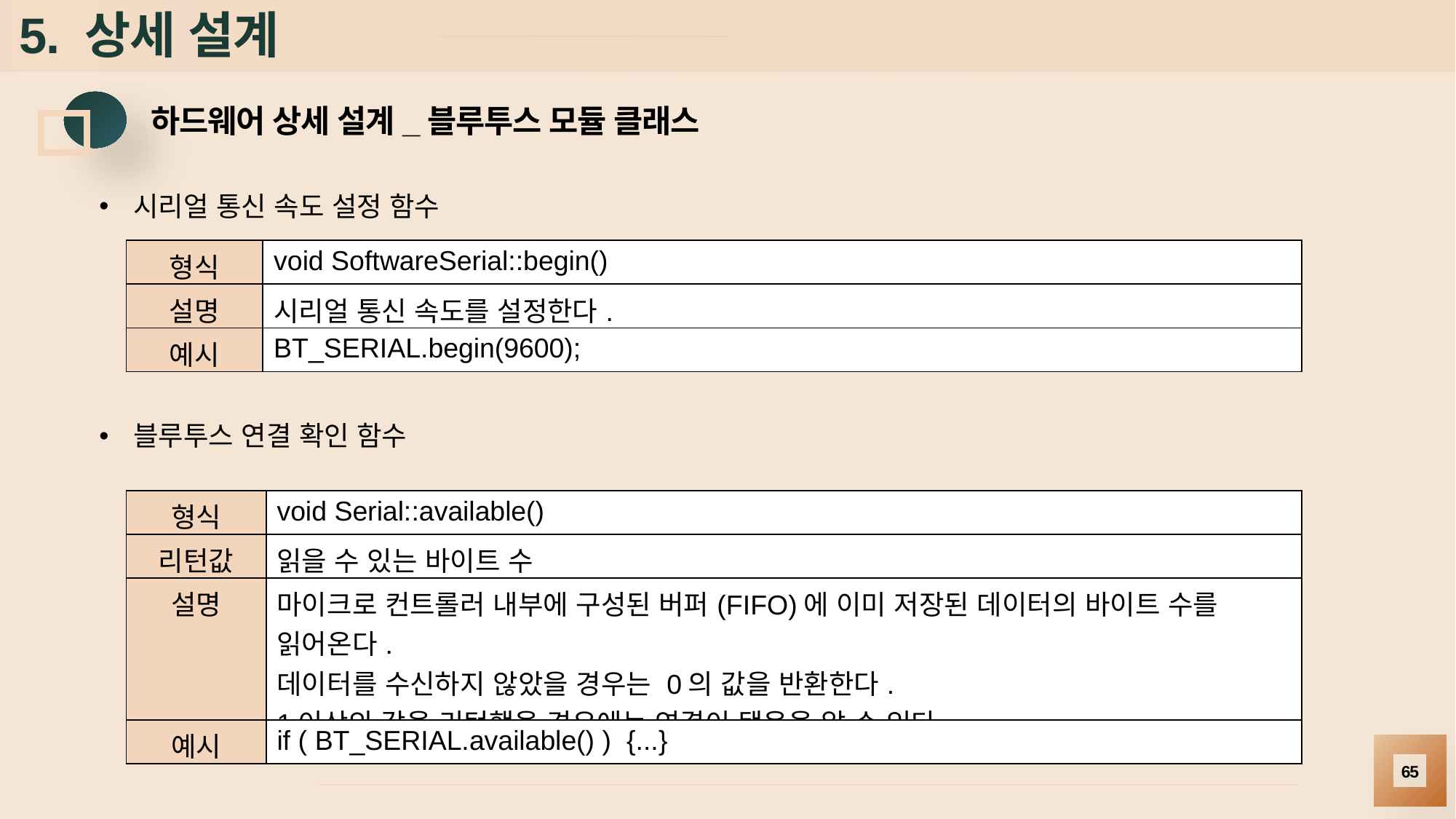

# 5. 상세 설계

하드웨어 상세 설계_블루투스 모듈 클래스

시리얼 통신 속도 설정 함수
| 형식 | void SoftwareSerial::begin() |
| --- | --- |
| 설명 | 시리얼 통신 속도를 설정한다. |
| 예시 | BT\_SERIAL.begin(9600); |
블루투스 연결 확인 함수
| 형식 | void Serial::available() |
| --- | --- |
| 리턴값 | 읽을 수 있는 바이트 수 |
| 설명 | 마이크로 컨트롤러 내부에 구성된 버퍼(FIFO)에 이미 저장된 데이터의 바이트 수를 읽어온다. 데이터를 수신하지 않았을 경우는 0의 값을 반환한다. 1이상의 값을 리턴했을 경우에는 연결이 됐음을 알 수 있다. |
| 예시 | if ( BT\_SERIAL.available() ) {...} |
65